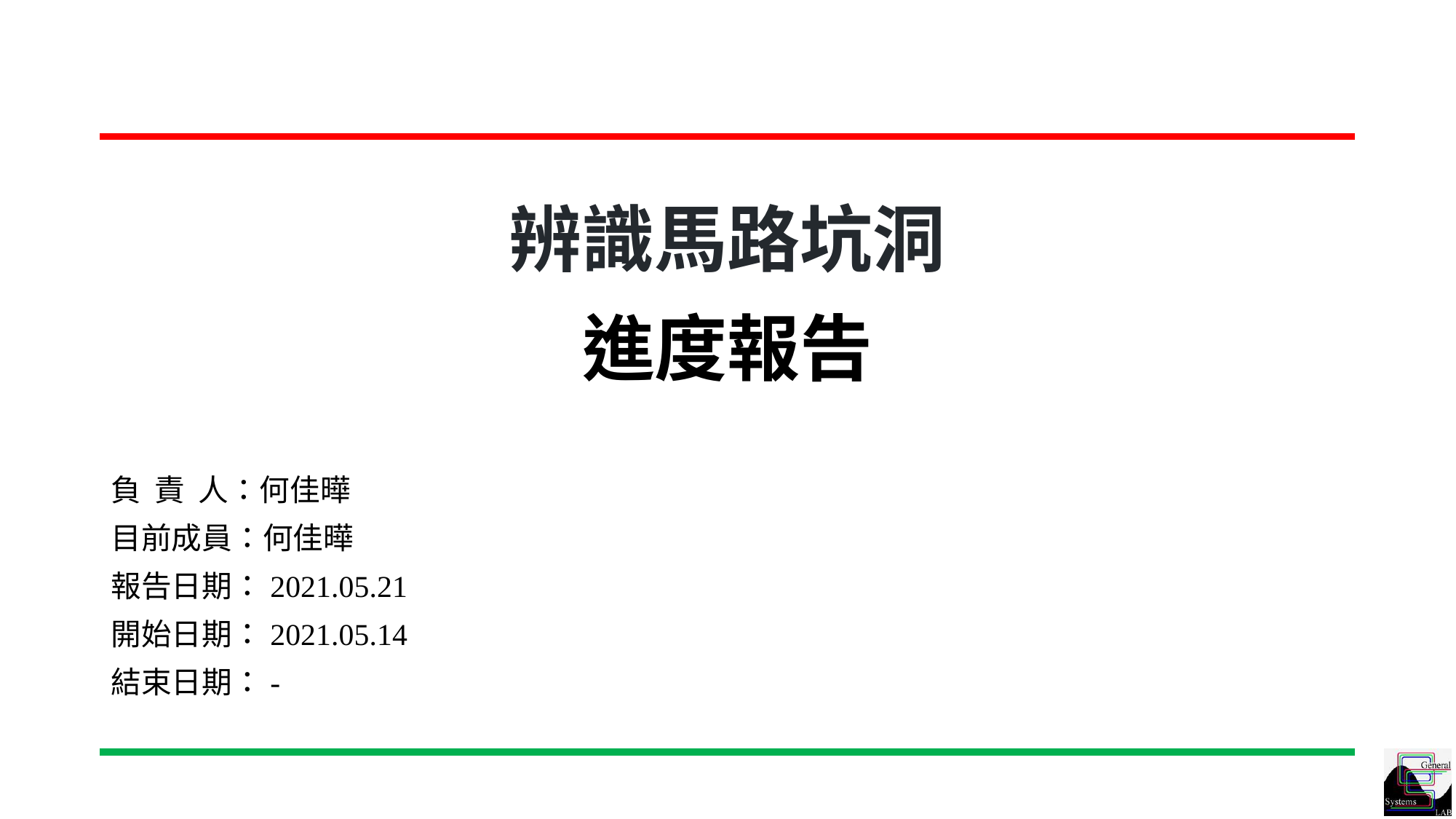

# 辨識馬路坑洞 進度報告
負  責  人：何佳曄
目前成員：何佳曄
報告日期：2021.05.21
開始日期：2021.05.14
結束日期：-